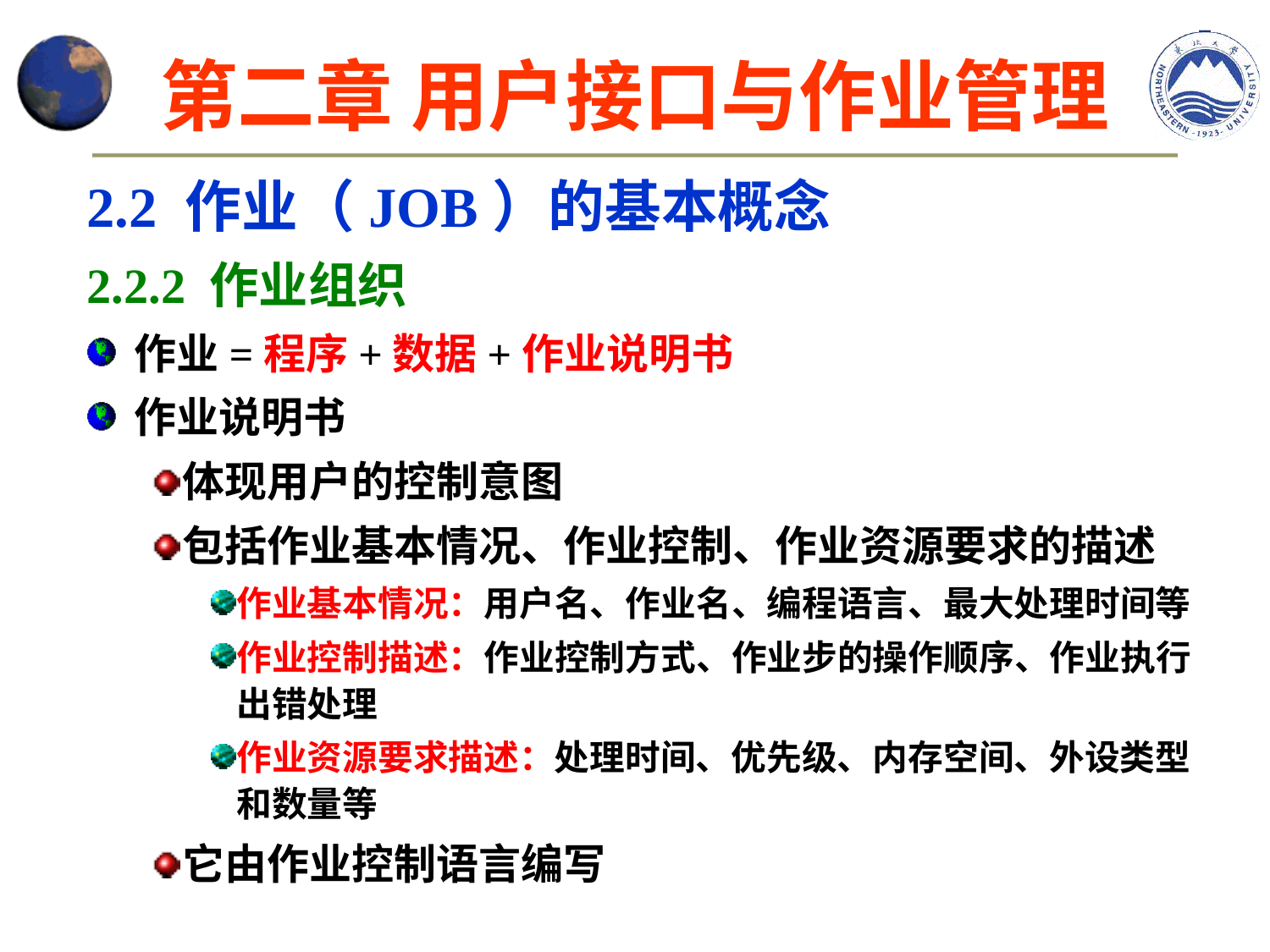

# 第二章 用户接口与作业管理
2.2 作业（JOB）的基本概念
2.2.2 作业组织
作业=程序+数据+作业说明书
作业说明书
体现用户的控制意图
包括作业基本情况、作业控制、作业资源要求的描述
作业基本情况：用户名、作业名、编程语言、最大处理时间等
作业控制描述：作业控制方式、作业步的操作顺序、作业执行出错处理
作业资源要求描述：处理时间、优先级、内存空间、外设类型和数量等
它由作业控制语言编写